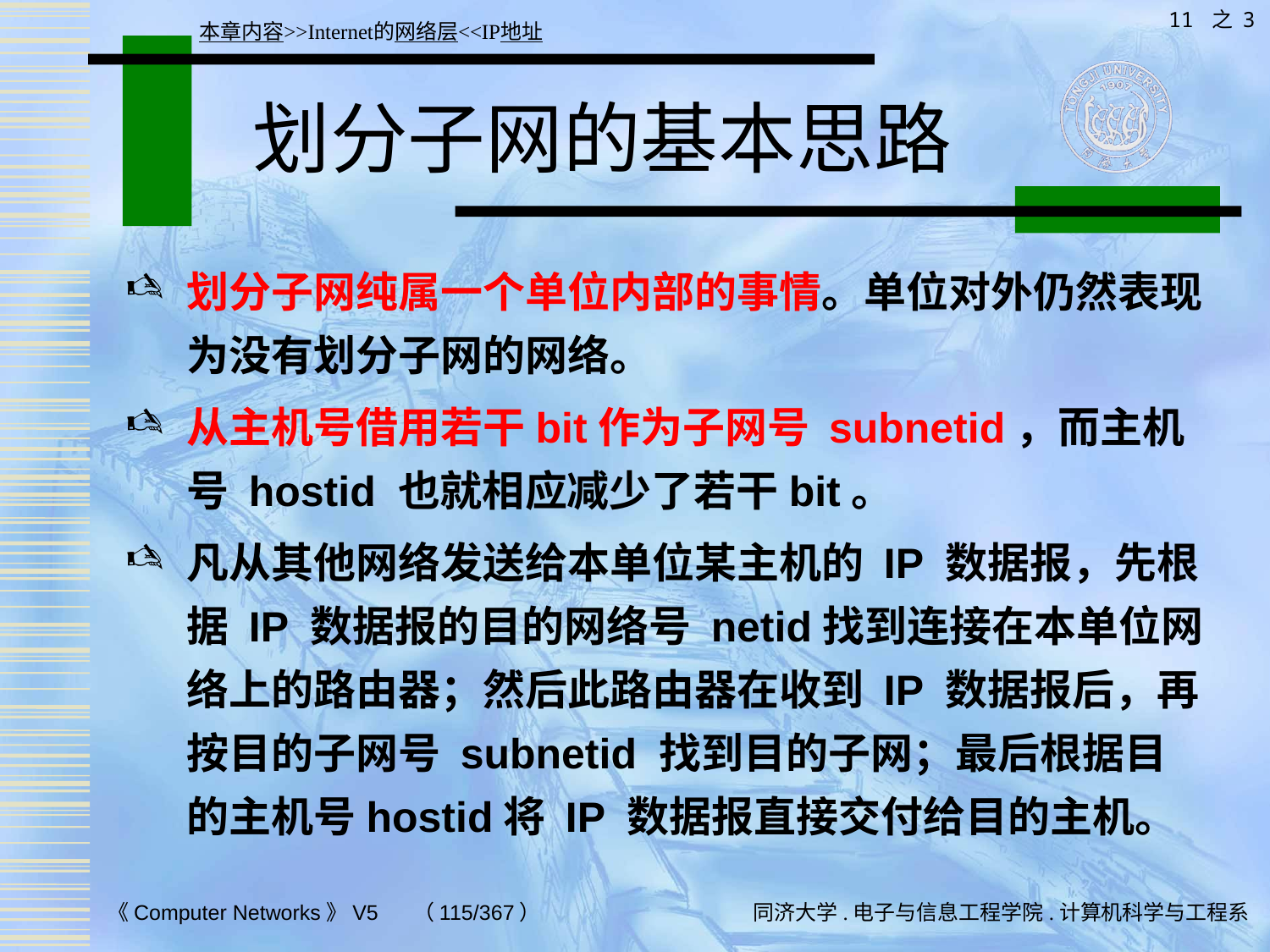

11 之 3
本章内容>>Internet的网络层<<IP地址
# 划分子网的基本思路
划分子网纯属一个单位内部的事情。单位对外仍然表现为没有划分子网的网络。
从主机号借用若干bit作为子网号 subnetid，而主机号 hostid 也就相应减少了若干bit。
凡从其他网络发送给本单位某主机的 IP 数据报，先根据 IP 数据报的目的网络号 netid找到连接在本单位网络上的路由器；然后此路由器在收到 IP 数据报后，再按目的子网号 subnetid 找到目的子网；最后根据目的主机号hostid将 IP 数据报直接交付给目的主机。